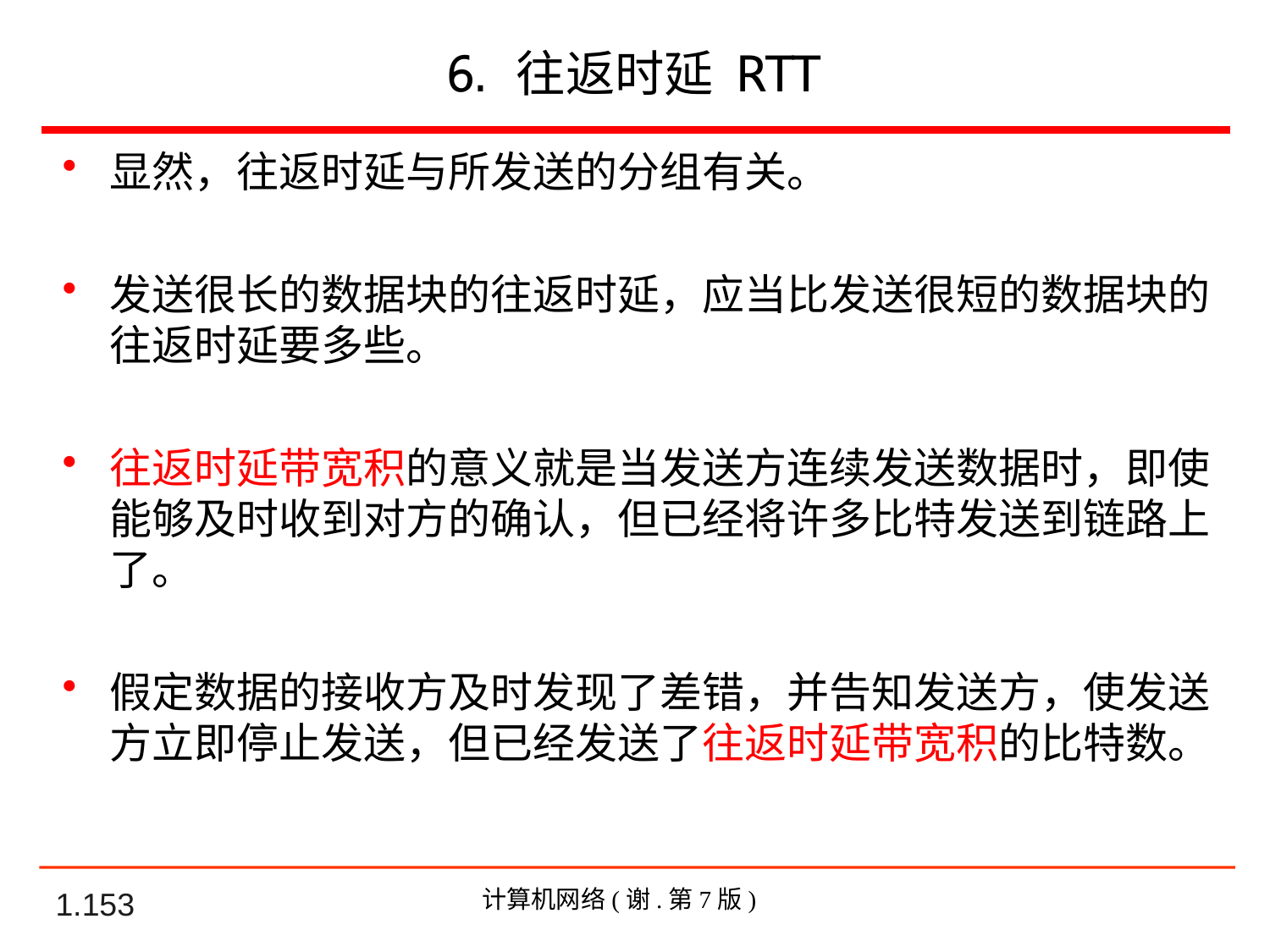

6. 往返时延 RTT
显然，往返时延与所发送的分组有关。

发送很长的数据块的往返时延，应当比发送很短的数据块的往返时延要多些。

往返时延带宽积的意义就是当发送方连续发送数据时，即使能够及时收到对方的确认，但已经将许多比特发送到链路上了。

假定数据的接收方及时发现了差错，并告知发送方，使发送方立即停止发送，但已经发送了往返时延带宽积的比特数。